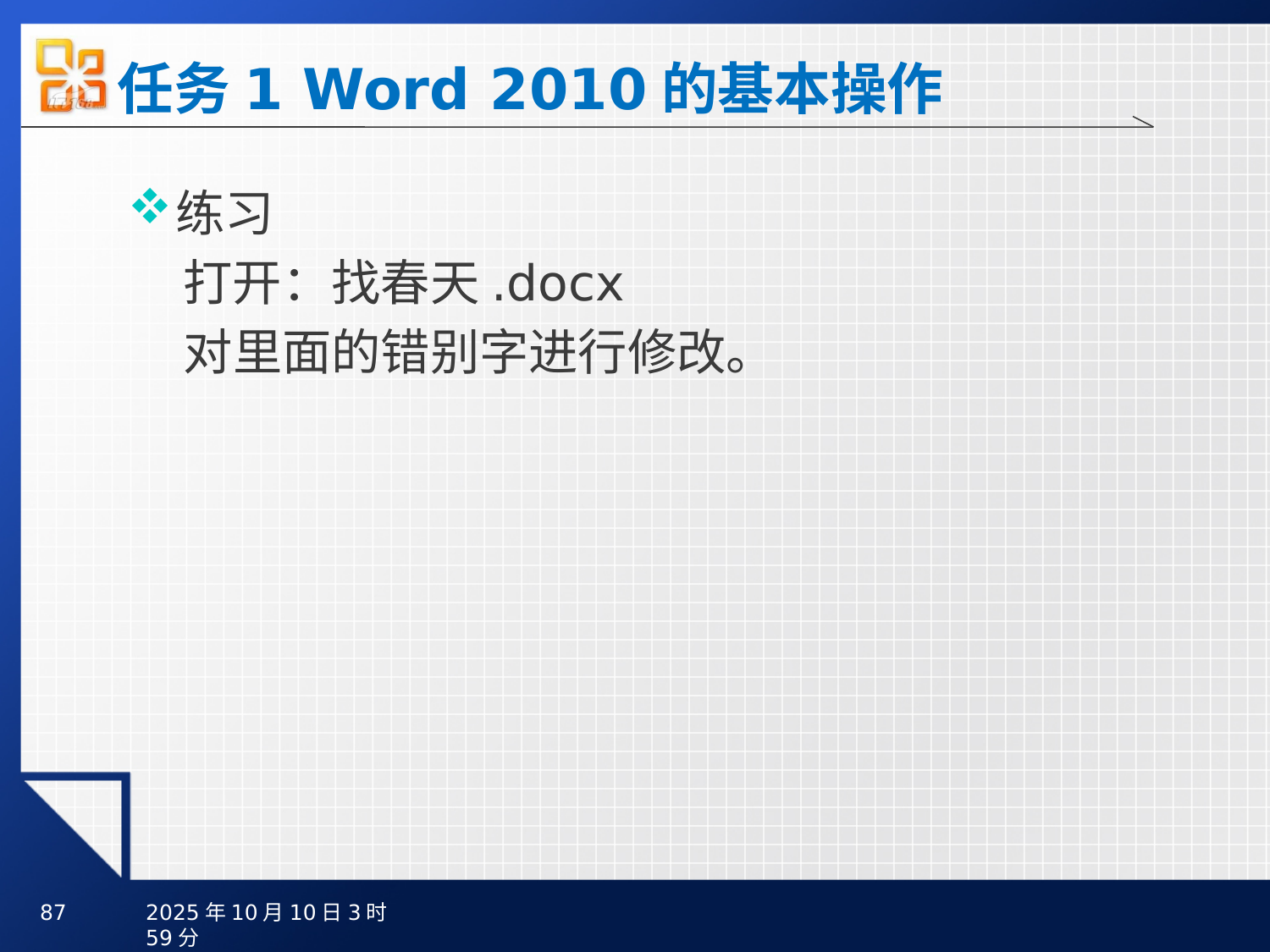

任务1 Word 2010的基本操作
练习
    打开：找春天.docx
    对里面的错别字进行修改。

87
2025年10月10日3时59分